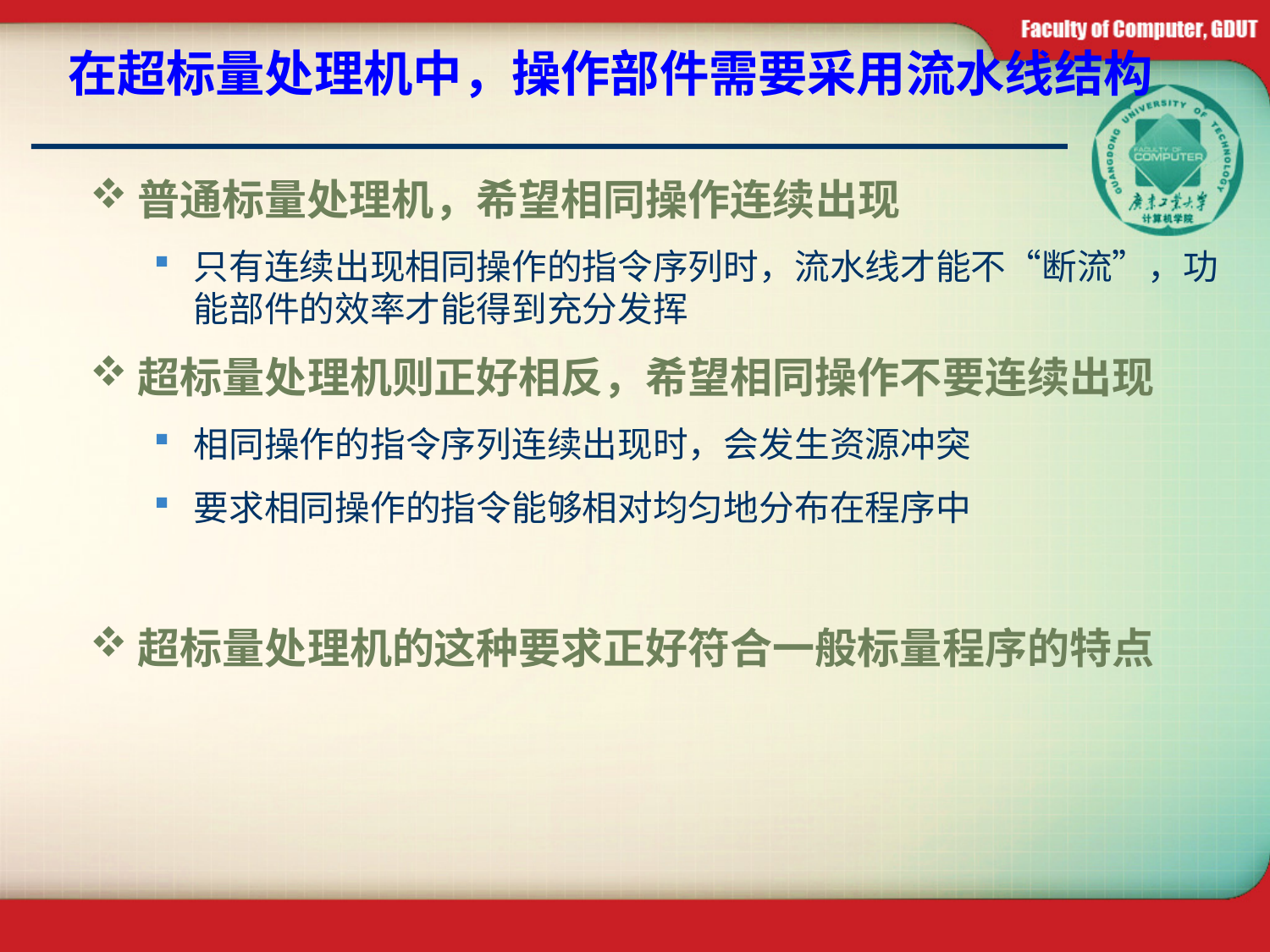

# 在超标量处理机中，操作部件需要采用流水线结构
普通标量处理机，希望相同操作连续出现
只有连续出现相同操作的指令序列时，流水线才能不“断流”，功能部件的效率才能得到充分发挥
超标量处理机则正好相反，希望相同操作不要连续出现
相同操作的指令序列连续出现时，会发生资源冲突
要求相同操作的指令能够相对均匀地分布在程序中

超标量处理机的这种要求正好符合一般标量程序的特点